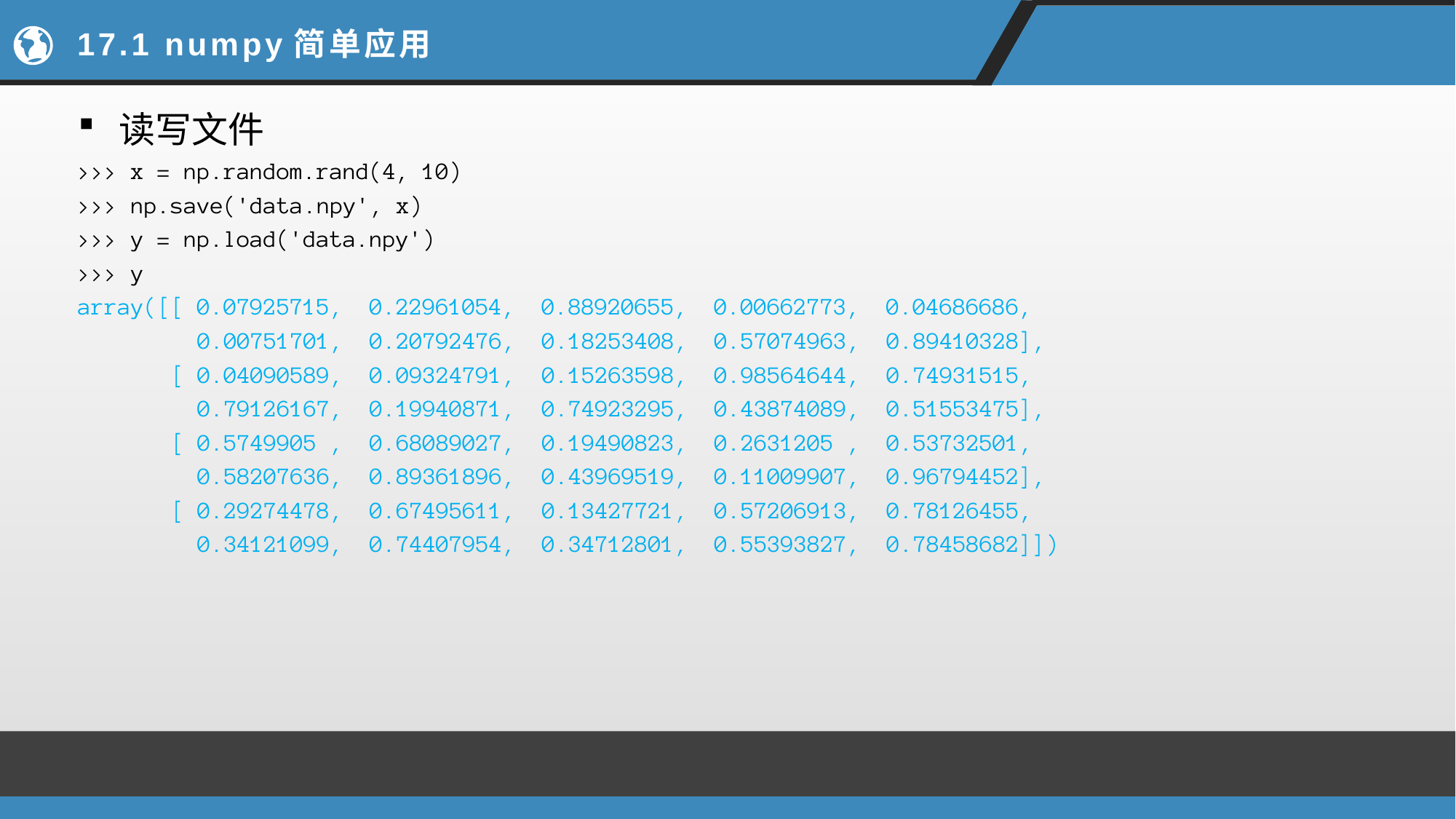

# 17.1 numpy简单应用

读写文件
>>> x = np.random.rand(4, 10)
>>> np.save('data.npy', x)
>>> y = np.load('data.npy')
>>> y
array([[ 0.07925715,  0.22961054,  0.88920655,  0.00662773,  0.04686686,
         0.00751701,  0.20792476,  0.18253408,  0.57074963,  0.89410328],
       [ 0.04090589,  0.09324791,  0.15263598,  0.98564644,  0.74931515,
         0.79126167,  0.19940871,  0.74923295,  0.43874089,  0.51553475],
       [ 0.5749905 ,  0.68089027,  0.19490823,  0.2631205 ,  0.53732501,
         0.58207636,  0.89361896,  0.43969519,  0.11009907,  0.96794452],
       [ 0.29274478,  0.67495611,  0.13427721,  0.57206913,  0.78126455,
         0.34121099,  0.74407954,  0.34712801,  0.55393827,  0.78458682]])